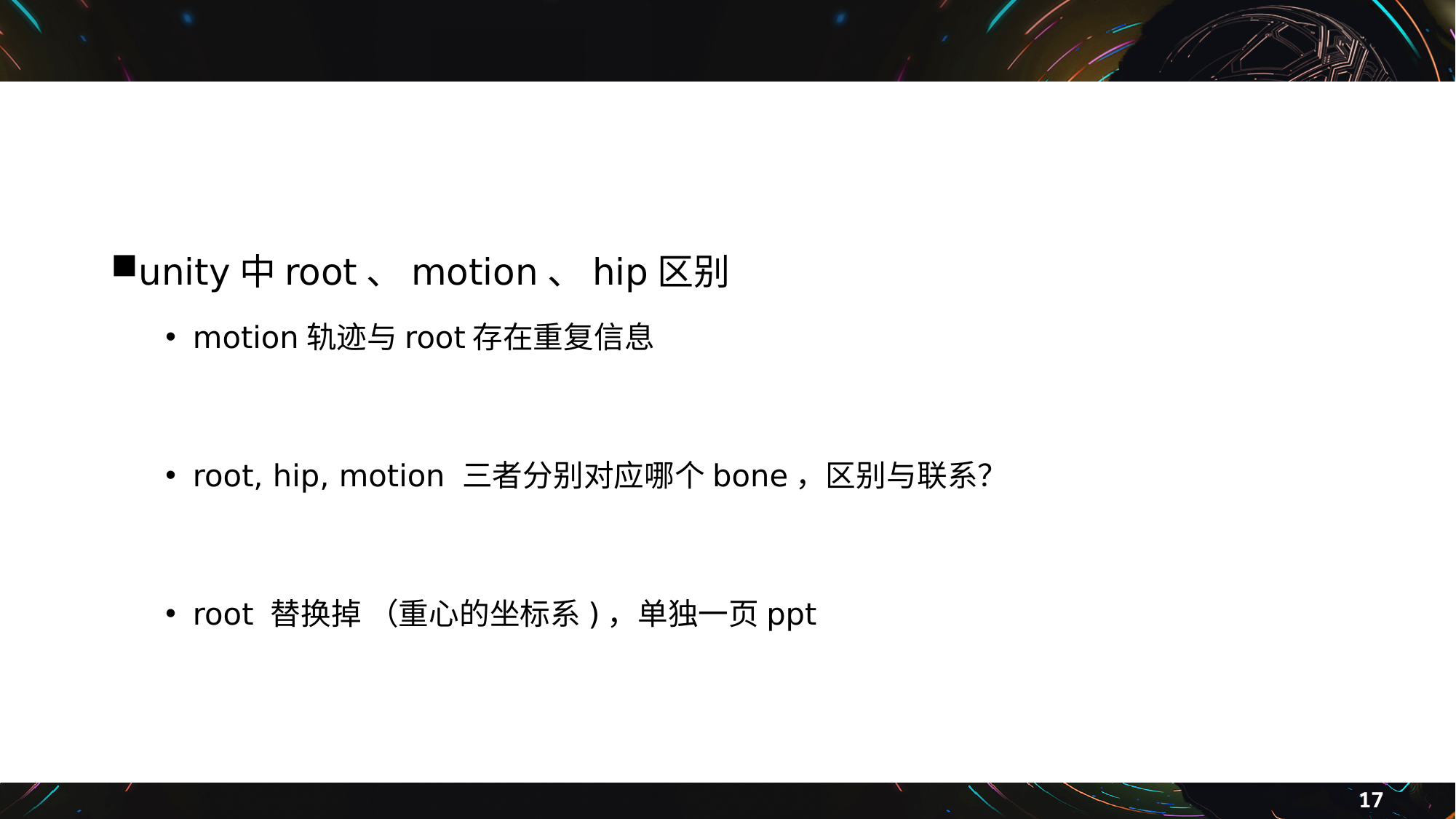

#
unity中root、motion、hip区别
motion轨迹与root存在重复信息

root, hip, motion 三者分别对应哪个bone，区别与联系？

root 替换掉 （重心的坐标系)，单独一页ppt

17